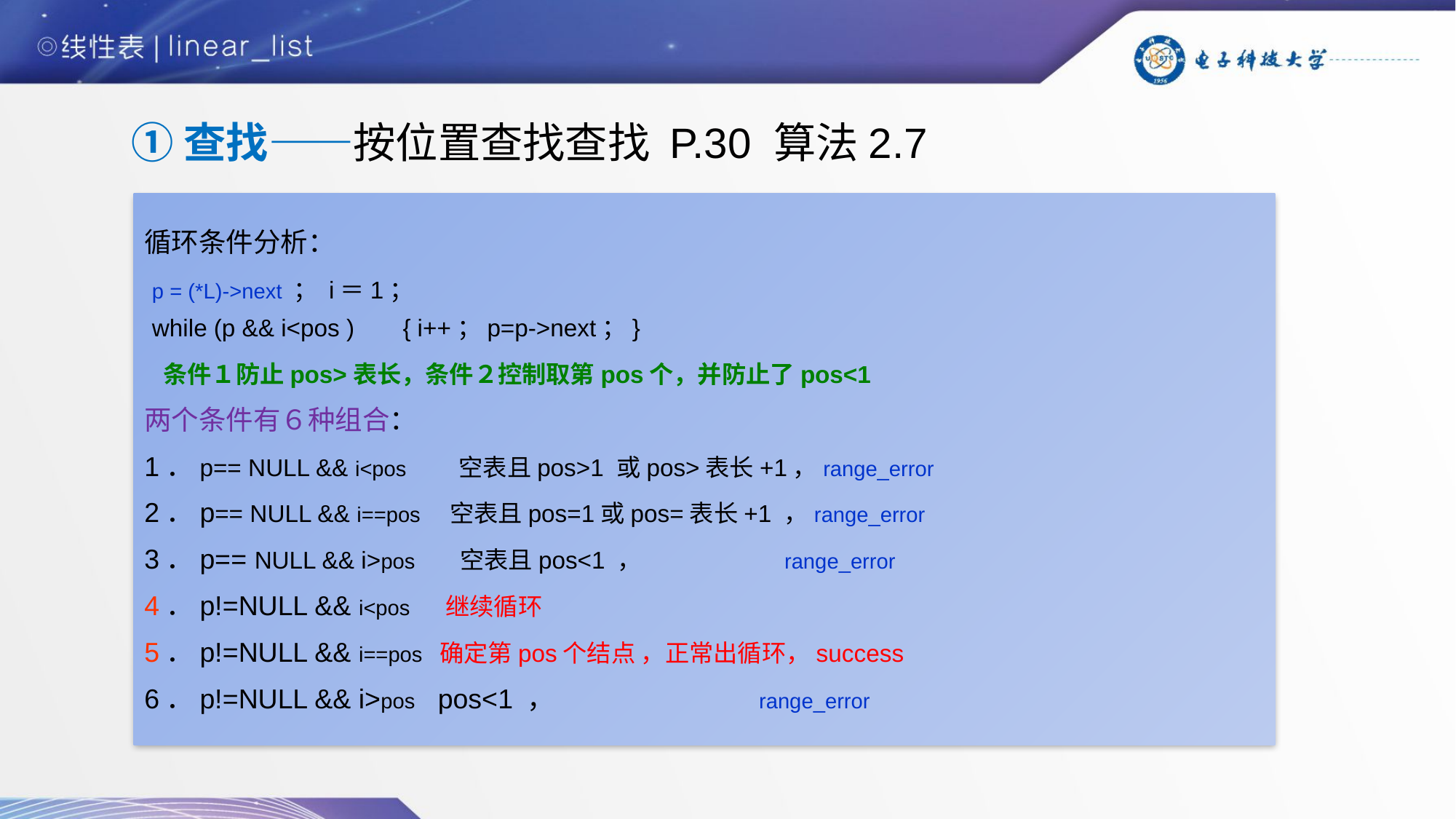

①查找——按位置查找查找 P.30 算法2.7
循环条件分析：
 p = (*L)->next ； i＝1；
 while (p && i<pos ) 　 { i++；p=p->next；}
  条件１防止pos>表长，条件２控制取第pos个，并防止了pos<1
两个条件有６种组合：
1．p== NULL && i<pos       空表且pos>1 或pos>表长+1，range_error
2．p== NULL && i==pos    空表且pos=1或pos=表长+1 ，range_error
3．p== NULL && i>pos     空表且pos<1 ，                      range_error
4．p!=NULL && i<pos    继续循环
5．p!=NULL && i==pos  确定第pos个结点 ，正常出循环，success
6．p!=NULL && i>pos   pos<1 ，                                range_error